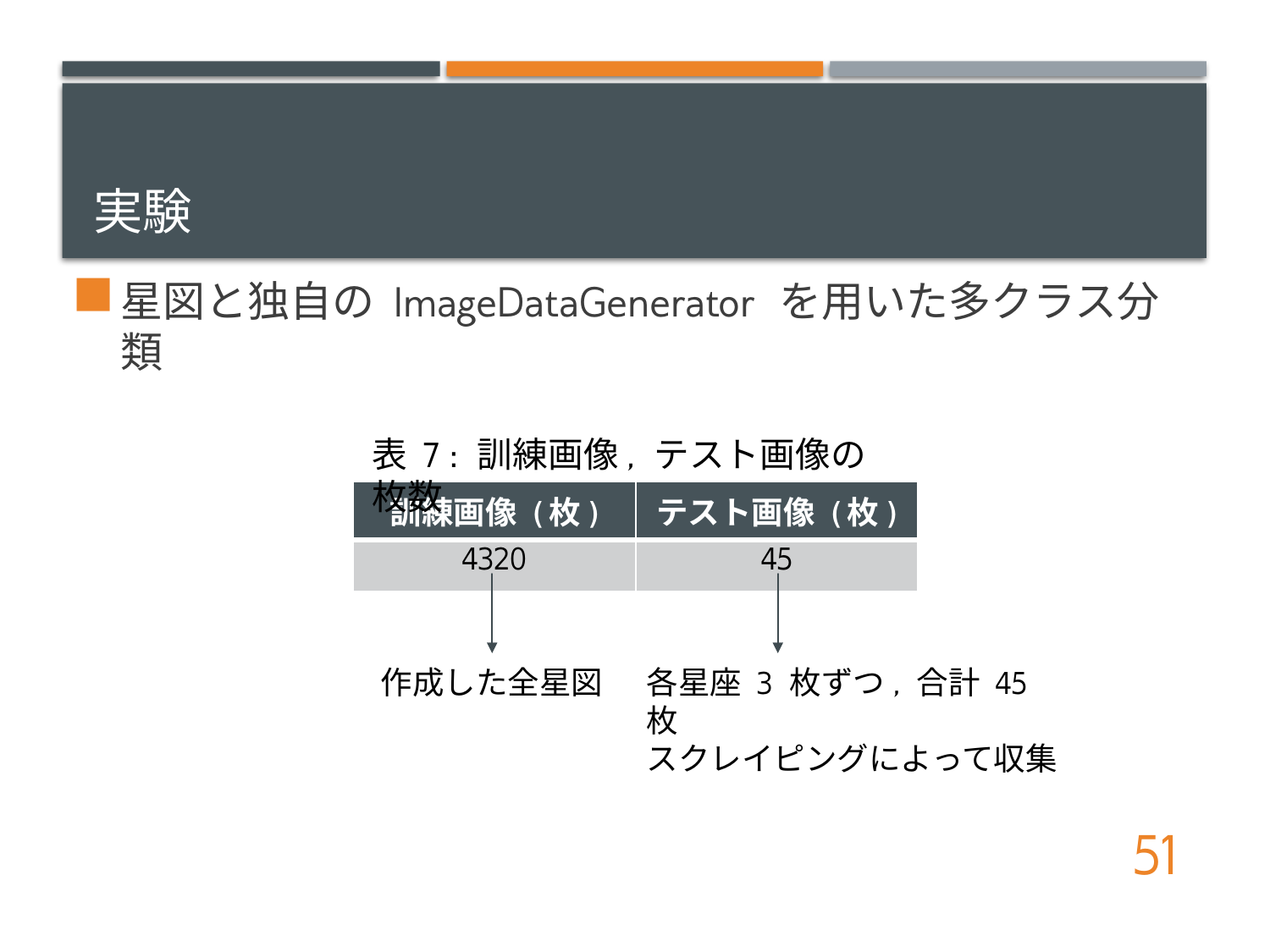

# 実験

星図と独自の ImageDataGenerator を用いた多クラス分類

表 7 : 訓練画像, テスト画像の枚数
| 訓練画像 (枚) | テスト画像 (枚) |
| --- | --- |
| 4320 | 45 |
作成した全星図
各星座 3 枚ずつ, 合計 45 枚
スクレイピングによって収集
51